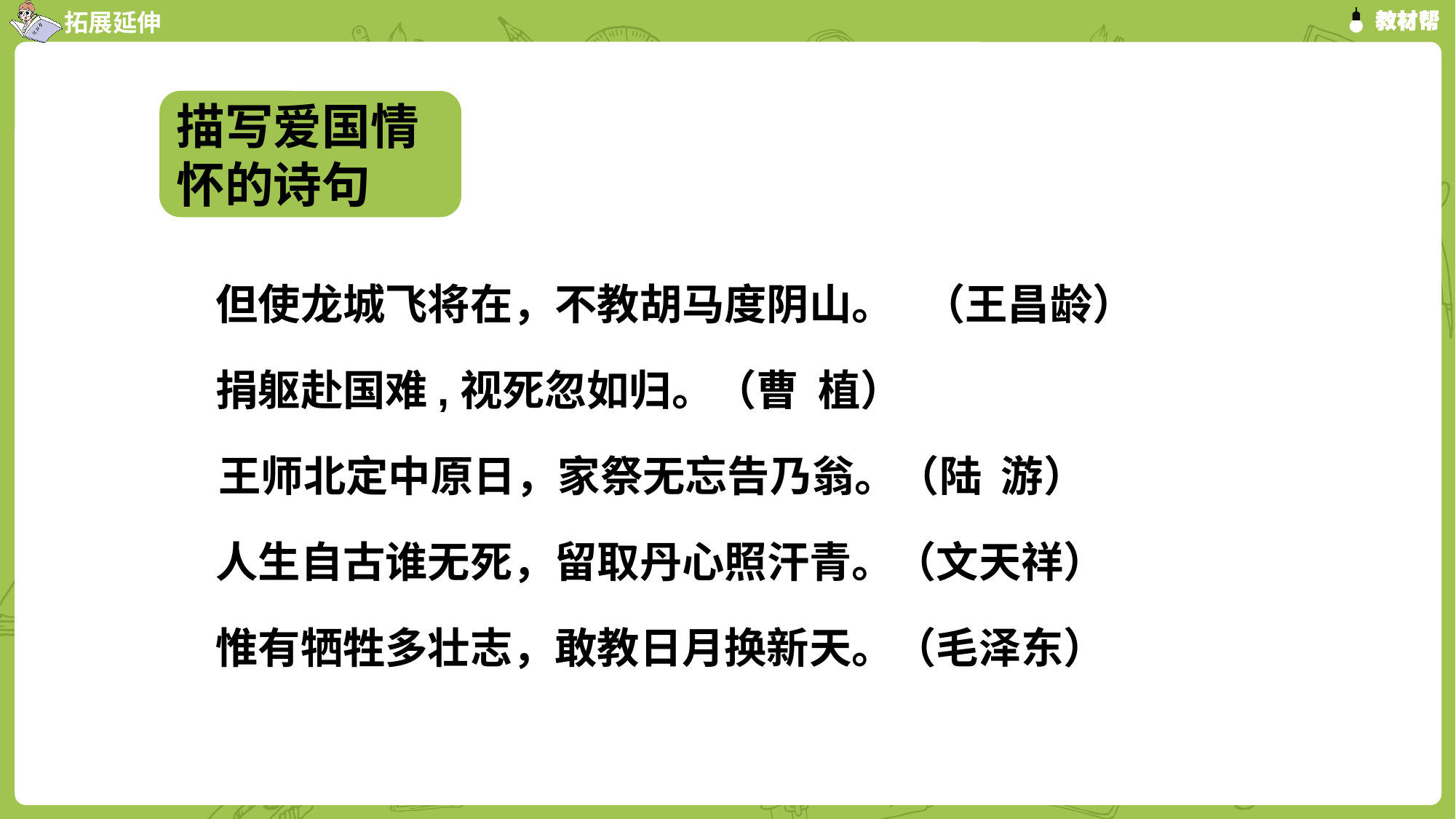

描写爱国情怀的诗句
但使龙城飞将在，不教胡马度阴山。   （王昌龄）
捐躯赴国难,视死忽如归。（曹  植）
王师北定中原日，家祭无忘告乃翁。（陆  游）
人生自古谁无死，留取丹心照汗青。（文天祥）
惟有牺牲多壮志，敢教日月换新天。（毛泽东）